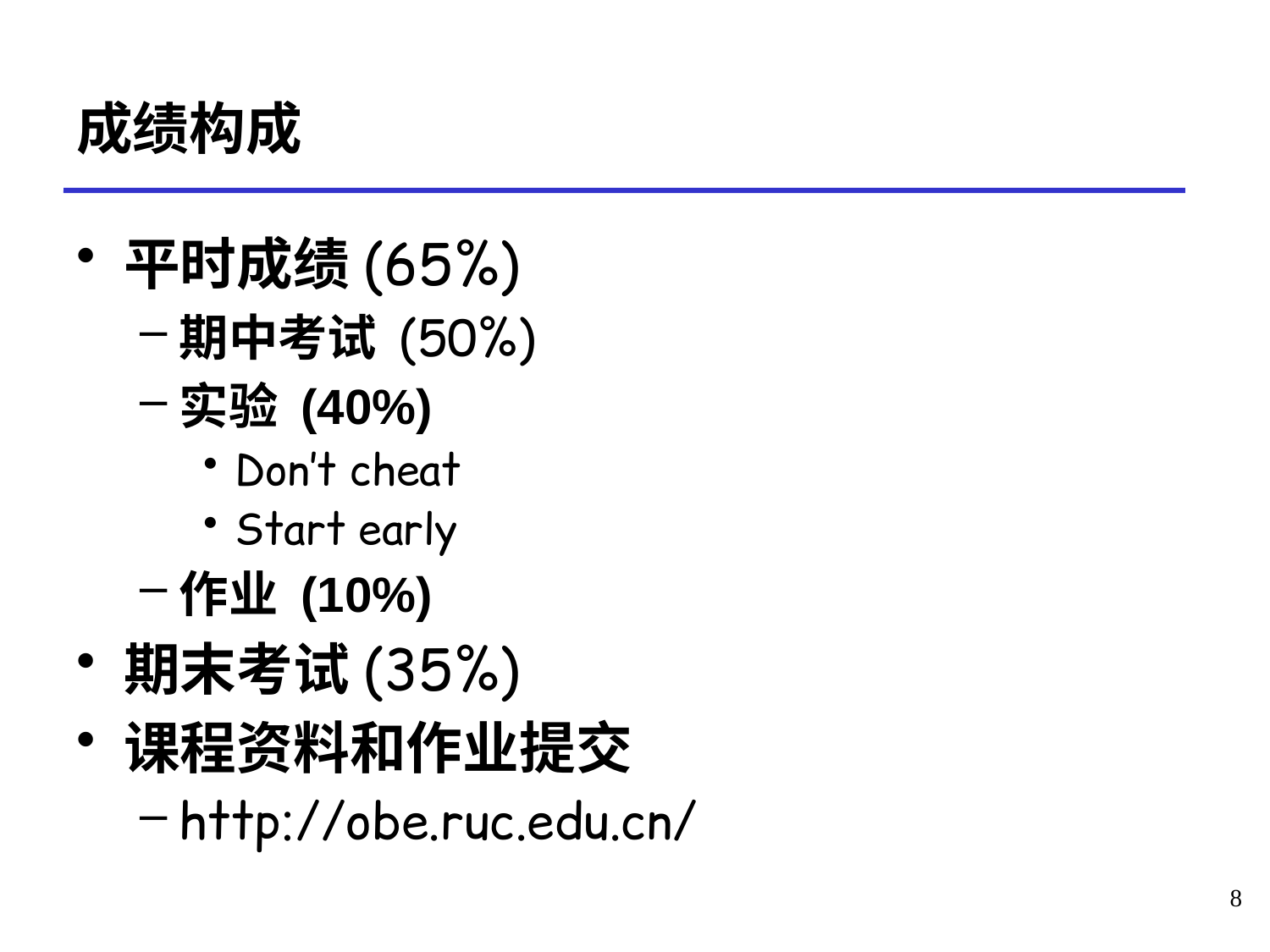

# 成绩构成
平时成绩(65%)
期中考试 (50%)
实验 (40%)
Don’t cheat
Start early
作业 (10%)
期末考试(35%)
课程资料和作业提交
http://obe.ruc.edu.cn/

8